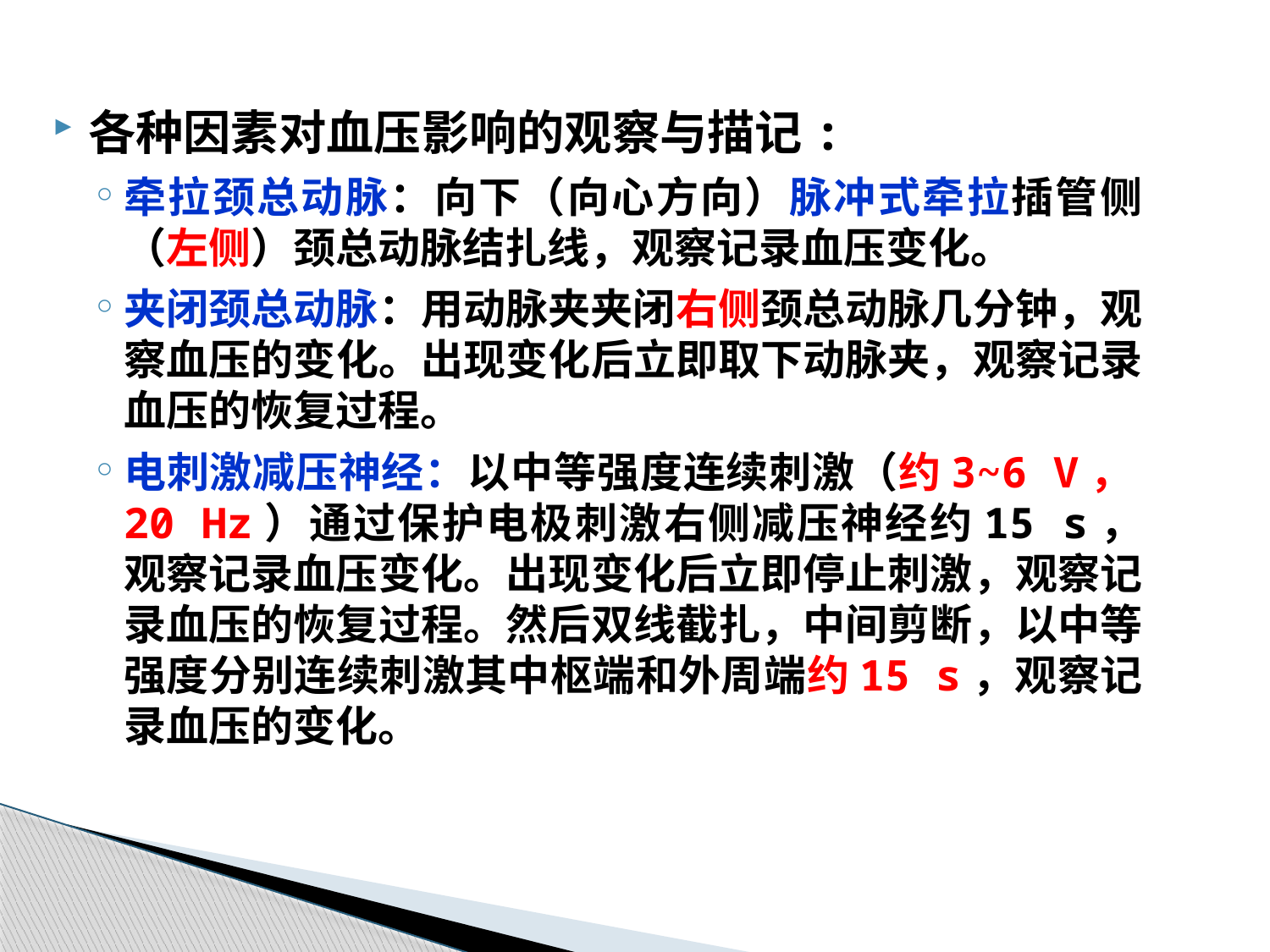

各种因素对血压影响的观察与描记:
牵拉颈总动脉：向下（向心方向）脉冲式牵拉插管侧（左侧）颈总动脉结扎线，观察记录血压变化。
夹闭颈总动脉：用动脉夹夹闭右侧颈总动脉几分钟，观察血压的变化。出现变化后立即取下动脉夹，观察记录血压的恢复过程。
电刺激减压神经：以中等强度连续刺激（约3~6 V，20 Hz）通过保护电极刺激右侧减压神经约15 s，观察记录血压变化。出现变化后立即停止刺激，观察记录血压的恢复过程。然后双线截扎，中间剪断，以中等强度分别连续刺激其中枢端和外周端约15 s，观察记录血压的变化。